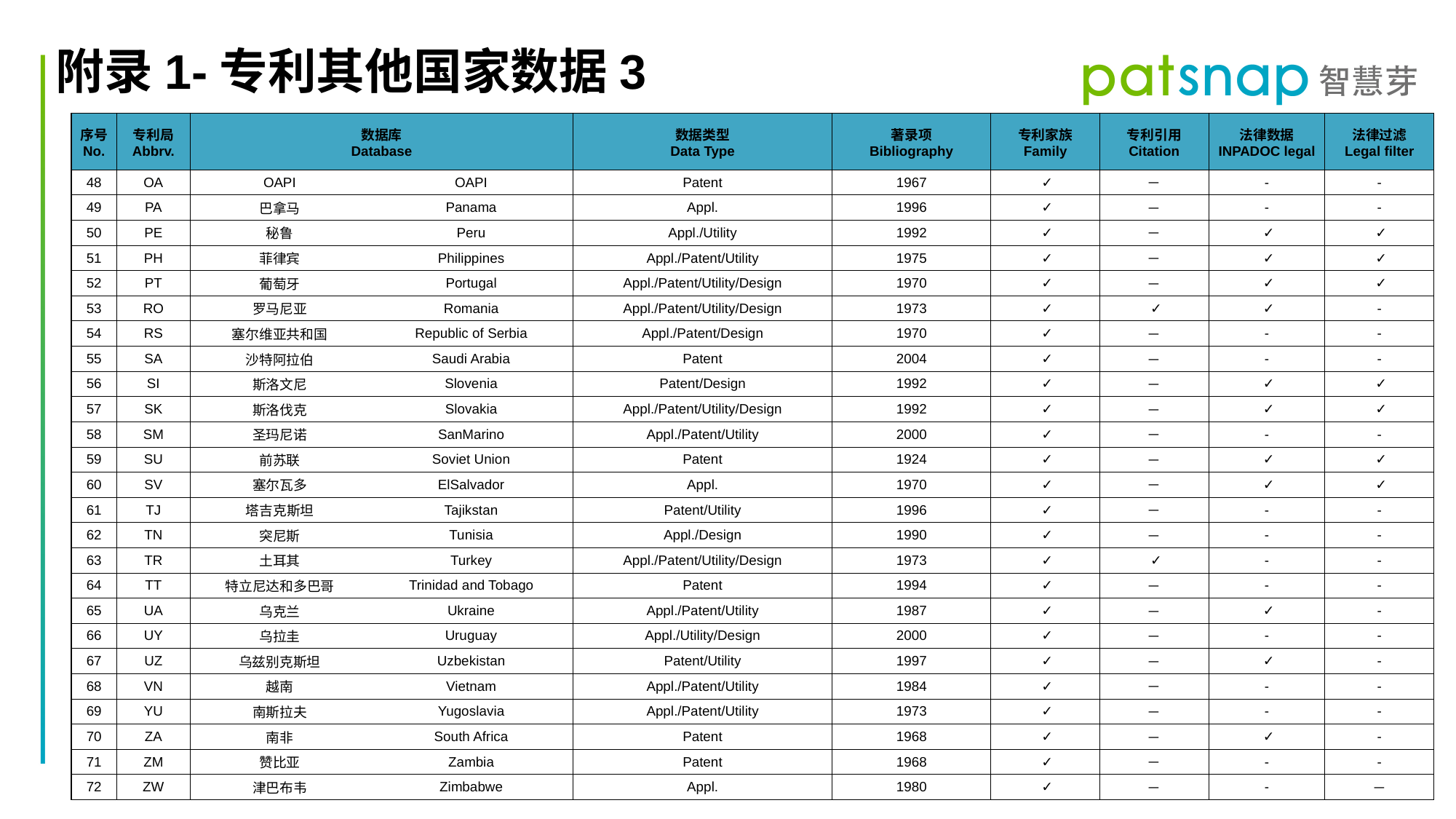

附录1-专利其他国家数据3
| 序号 No. | 专利局 Abbrv. | 数据库 Database |  | 数据类型 Data Type | 著录项 Bibliography | 专利家族 Family | 专利引用 Citation | 法律数据 INPADOC legal | 法律过滤 Legal filter |
| --- | --- | --- | --- | --- | --- | --- | --- | --- | --- |
| 48 | OA | OAPI | OAPI | Patent | 1967 | ✓ | － | - | - |
| 49 | PA | 巴拿马 | Panama | Appl. | 1996 | ✓ | － | - | - |
| 50 | PE | 秘鲁 | Peru | Appl./Utility | 1992 | ✓ | － | ✓ | ✓ |
| 51 | PH | 菲律宾 | Philippines | Appl./Patent/Utility | 1975 | ✓ | － | ✓ | ✓ |
| 52 | PT | 葡萄牙 | Portugal | Appl./Patent/Utility/Design | 1970 | ✓ | － | ✓ | ✓ |
| 53 | RO | 罗马尼亚 | Romania | Appl./Patent/Utility/Design | 1973 | ✓ | ✓ | ✓ | - |
| 54 | RS | 塞尔维亚共和国 | Republic of Serbia | Appl./Patent/Design | 1970 | ✓ | － | - | - |
| 55 | SA | 沙特阿拉伯 | Saudi Arabia | Patent | 2004 | ✓ | － | - | - |
| 56 | SI | 斯洛文尼 | Slovenia | Patent/Design | 1992 | ✓ | － | ✓ | ✓ |
| 57 | SK | 斯洛伐克 | Slovakia | Appl./Patent/Utility/Design | 1992 | ✓ | － | ✓ | ✓ |
| 58 | SM | 圣玛尼诺 | SanMarino | Appl./Patent/Utility | 2000 | ✓ | － | - | - |
| 59 | SU | 前苏联 | Soviet Union | Patent | 1924 | ✓ | － | ✓ | ✓ |
| 60 | SV | 塞尔瓦多 | ElSalvador | Appl. | 1970 | ✓ | － | ✓ | ✓ |
| 61 | TJ | 塔吉克斯坦 | Tajikstan | Patent/Utility | 1996 | ✓ | － | - | - |
| 62 | TN | 突尼斯 | Tunisia | Appl./Design | 1990 | ✓ | － | - | - |
| 63 | TR | 土耳其 | Turkey | Appl./Patent/Utility/Design | 1973 | ✓ | ✓ | - | - |
| 64 | TT | 特立尼达和多巴哥 | Trinidad and Tobago | Patent | 1994 | ✓ | － | - | - |
| 65 | UA | 乌克兰 | Ukraine | Appl./Patent/Utility | 1987 | ✓ | － | ✓ | - |
| 66 | UY | 乌拉圭 | Uruguay | Appl./Utility/Design | 2000 | ✓ | － | - | - |
| 67 | UZ | 乌兹别克斯坦 | Uzbekistan | Patent/Utility | 1997 | ✓ | － | ✓ | - |
| 68 | VN | 越南 | Vietnam | Appl./Patent/Utility | 1984 | ✓ | － | - | - |
| 69 | YU | 南斯拉夫 | Yugoslavia | Appl./Patent/Utility | 1973 | ✓ | － | - | - |
| 70 | ZA | 南非 | South Africa | Patent | 1968 | ✓ | － | ✓ | - |
| 71 | ZM | 赞比亚 | Zambia | Patent | 1968 | ✓ | － | - | - |
| 72 | ZW | 津巴布韦 | Zimbabwe | Appl. | 1980 | ✓ | － | - | － |